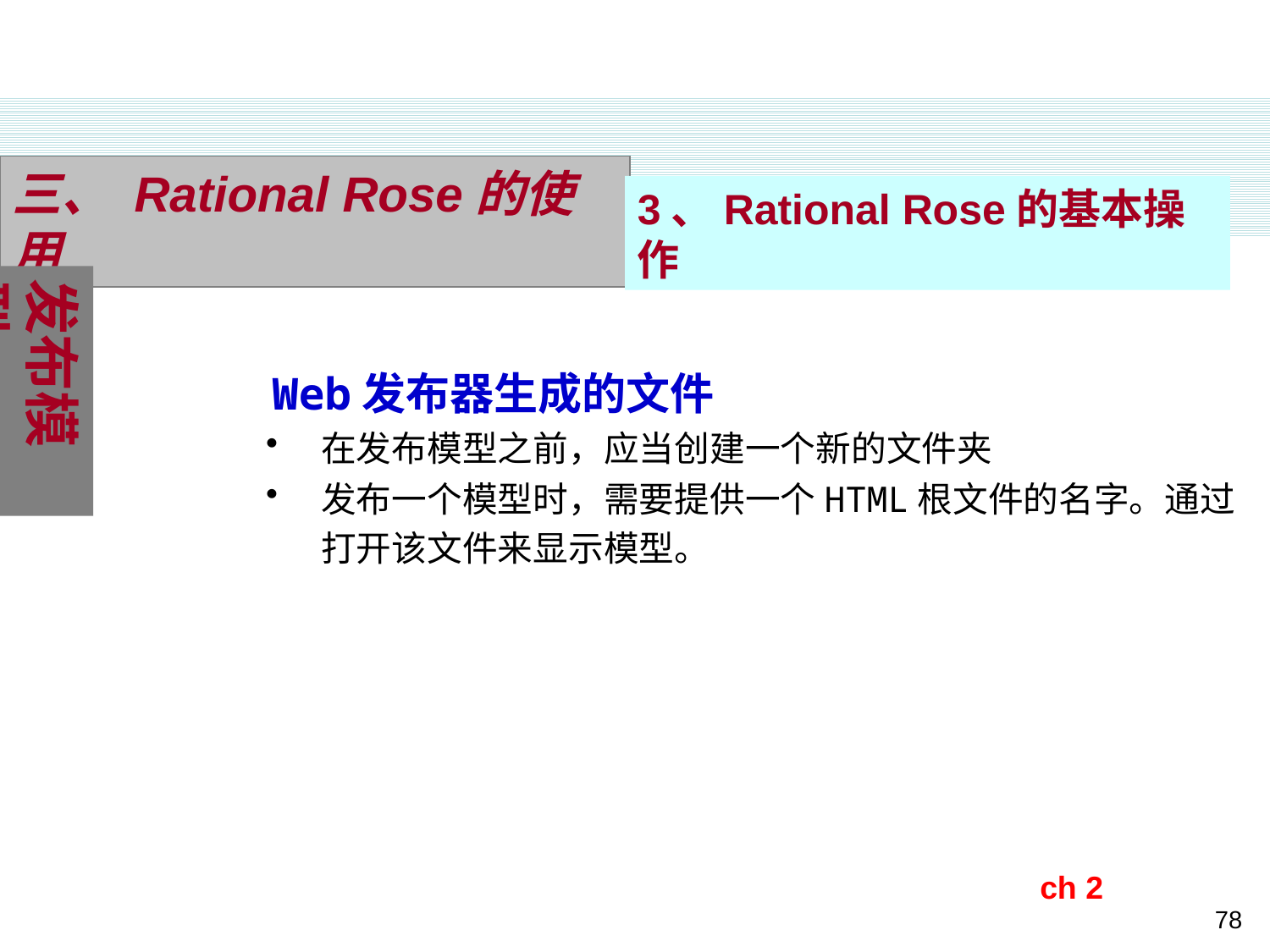

三、 Rational Rose的使用
3、Rational Rose的基本操作
发布模型
     Web发布器生成的文件
在发布模型之前，应当创建一个新的文件夹
发布一个模型时，需要提供一个HTML根文件的名字。通过打开该文件来显示模型。
ch 2
78